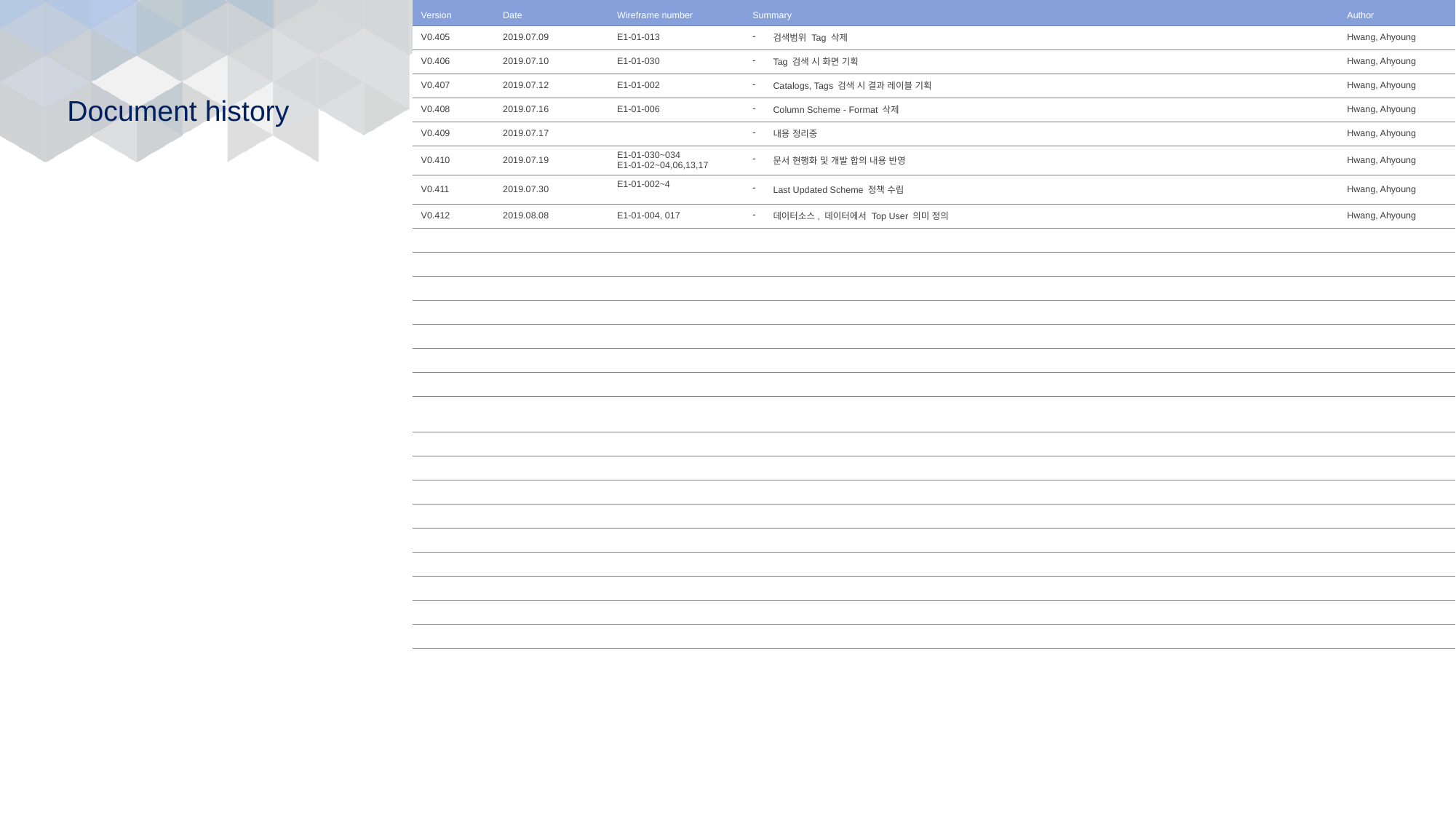

| Version | Date | Wireframe number | Summary | Author |
| --- | --- | --- | --- | --- |
| V0.405 | 2019.07.09 | E1-01-013 | 검색범위 Tag 삭제 | Hwang, Ahyoung |
| V0.406 | 2019.07.10 | E1-01-030 | Tag 검색 시 화면 기획 | Hwang, Ahyoung |
| V0.407 | 2019.07.12 | E1-01-002 | Catalogs, Tags 검색 시 결과 레이블 기획 | Hwang, Ahyoung |
| V0.408 | 2019.07.16 | E1-01-006 | Column Scheme - Format 삭제 | Hwang, Ahyoung |
| V0.409 | 2019.07.17 |  | 내용 정리중 | Hwang, Ahyoung |
| V0.410 | 2019.07.19 | E1-01-030~034 E1-01-02~04,06,13,17 | 문서 현행화 및 개발 합의 내용 반영 | Hwang, Ahyoung |
| V0.411 | 2019.07.30 | E1-01-002~4 | Last Updated Scheme 정책 수립 | Hwang, Ahyoung |
| V0.412 | 2019.08.08 | E1-01-004, 017 | 데이터소스, 데이터에서 Top User 의미 정의 | Hwang, Ahyoung |
|  |  |  |  |  |
|  |  |  |  |  |
|  |  |  |  |  |
|  |  |  |  |  |
|  |  |  |  |  |
|  |  |  |  |  |
|  |  |  |  |  |
|  |  |  |  |  |
|  |  |  |  |  |
|  |  |  |  |  |
|  |  |  |  |  |
|  |  |  |  |  |
|  |  |  |  |  |
|  |  |  |  |  |
|  |  |  |  |  |
|  |  |  |  |  |
|  |  |  |  |  |
# Document history